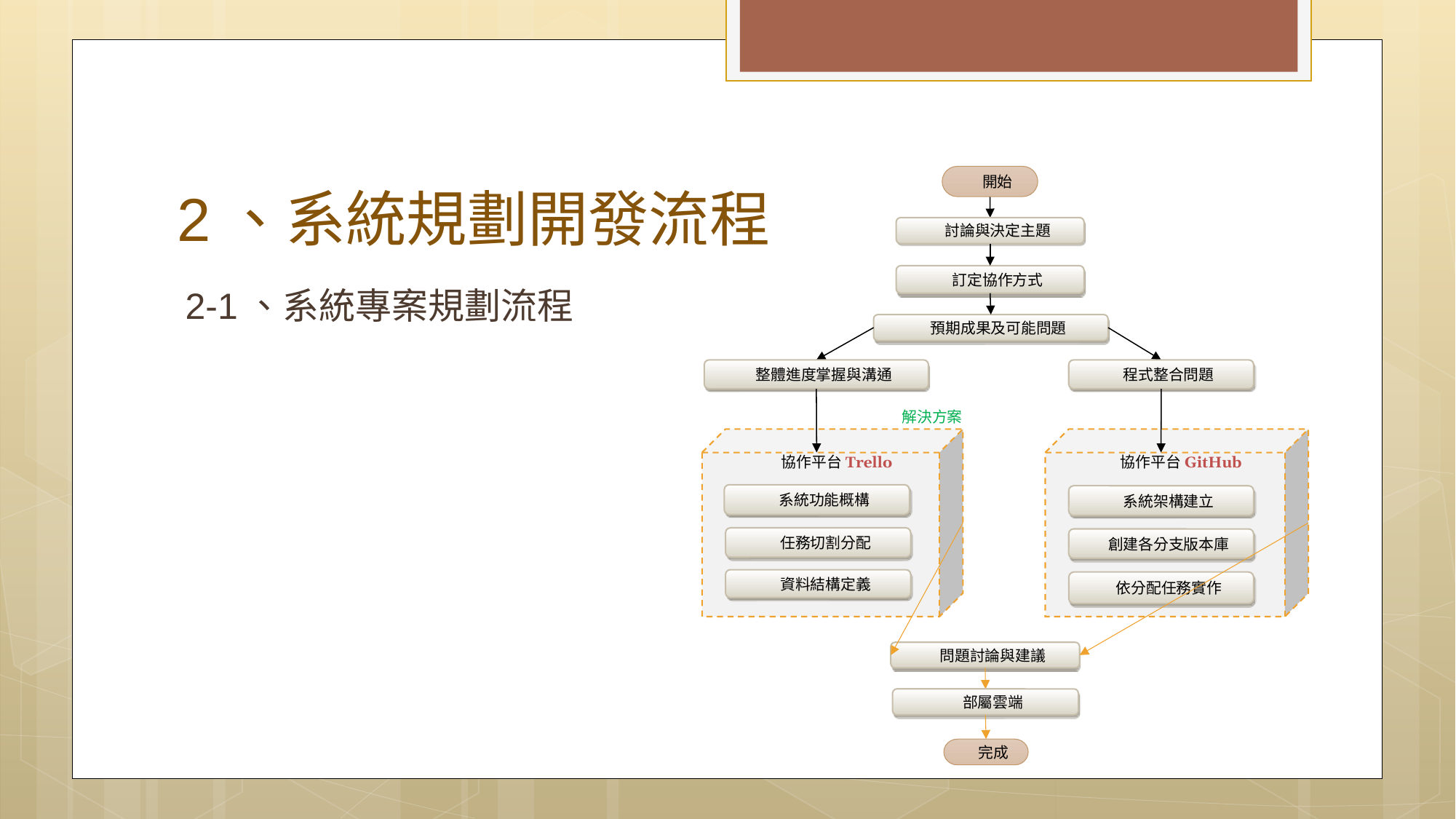

# 2、系統規劃開發流程
開始
討論與決定主題
訂定協作方式
預期成果及可能問題
整體進度掌握與溝通
程式整合問題
解決方案
協作平台Trello
系統功能概構
任務切割分配
資料結構定義
協作平台GitHub
系統架構建立
創建各分支版本庫
依分配任務實作

問題討論與建議
部屬雲端
完成
2-1、系統專案規劃流程